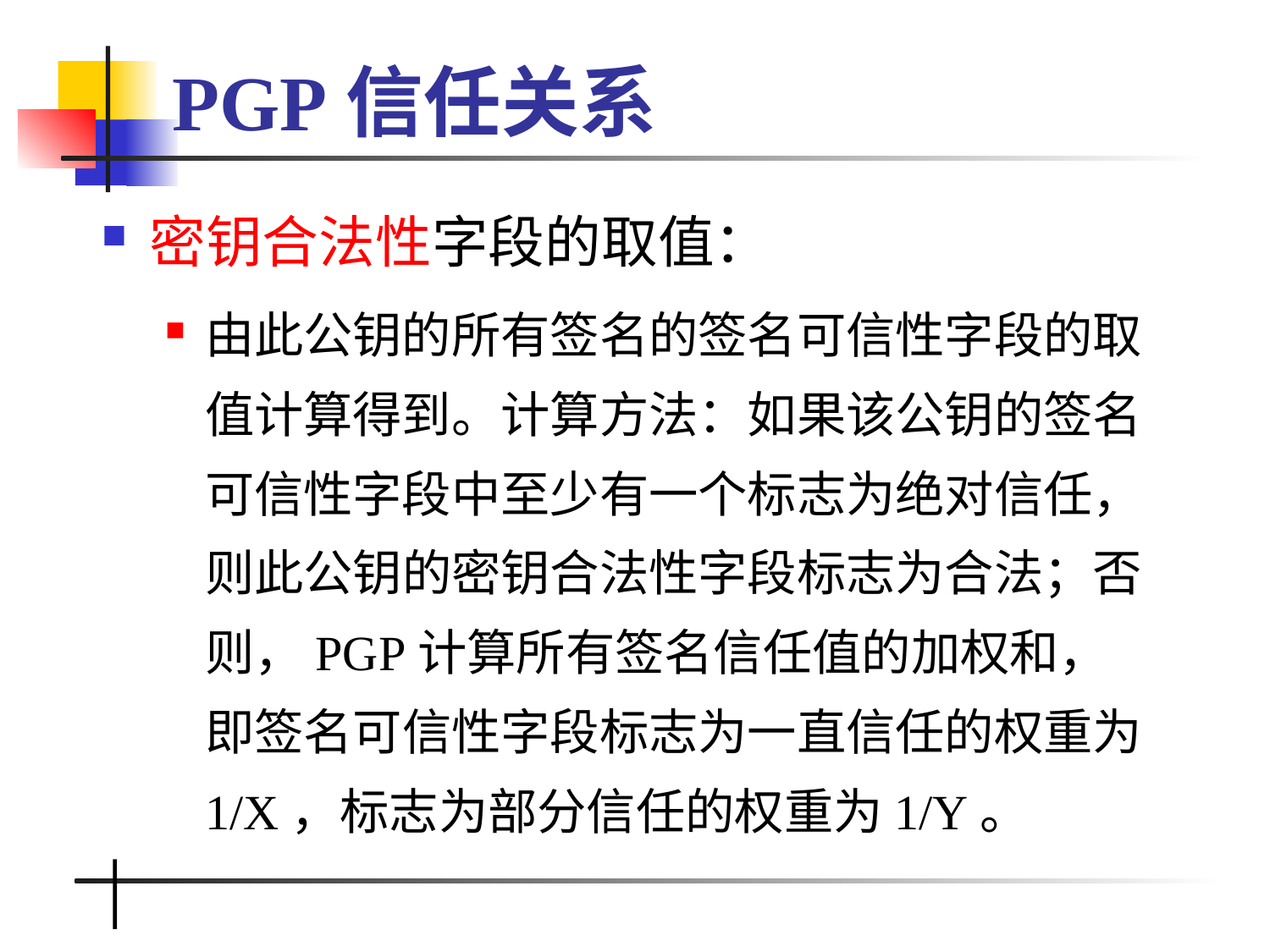

# PGP信任关系
密钥合法性字段的取值：
由此公钥的所有签名的签名可信性字段的取值计算得到。计算方法：如果该公钥的签名可信性字段中至少有一个标志为绝对信任，则此公钥的密钥合法性字段标志为合法；否则，PGP计算所有签名信任值的加权和，即签名可信性字段标志为一直信任的权重为1/X，标志为部分信任的权重为1/Y。